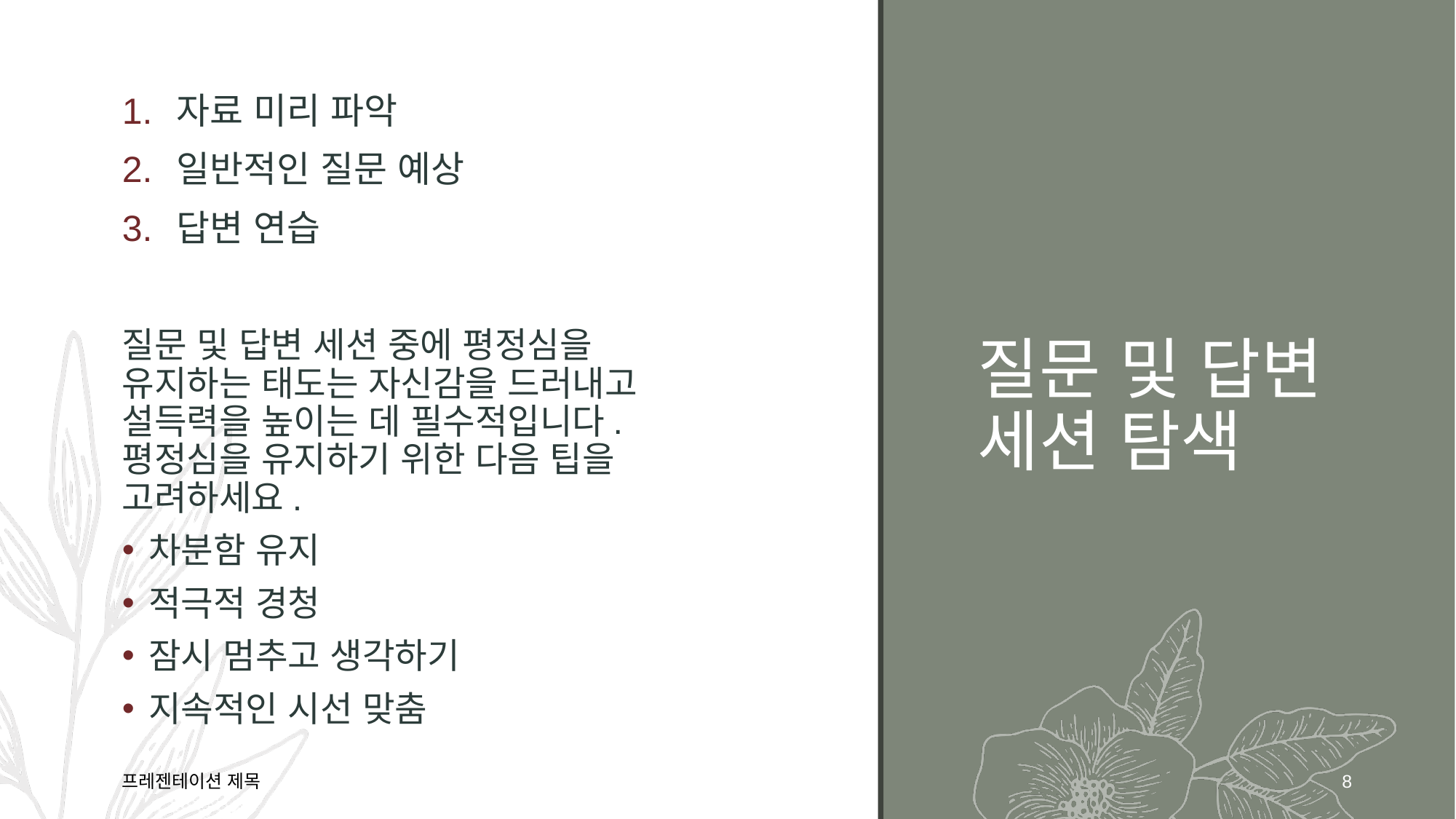

자료 미리 파악
일반적인 질문 예상
답변 연습

# 질문 및 답변 세션 탐색
질문 및 답변 세션 중에 평정심을 유지하는 태도는 자신감을 드러내고 설득력을 높이는 데 필수적입니다. 평정심을 유지하기 위한 다음 팁을 고려하세요.
차분함 유지
적극적 경청
잠시 멈추고 생각하기
지속적인 시선 맞춤

프레젠테이션 제목
8